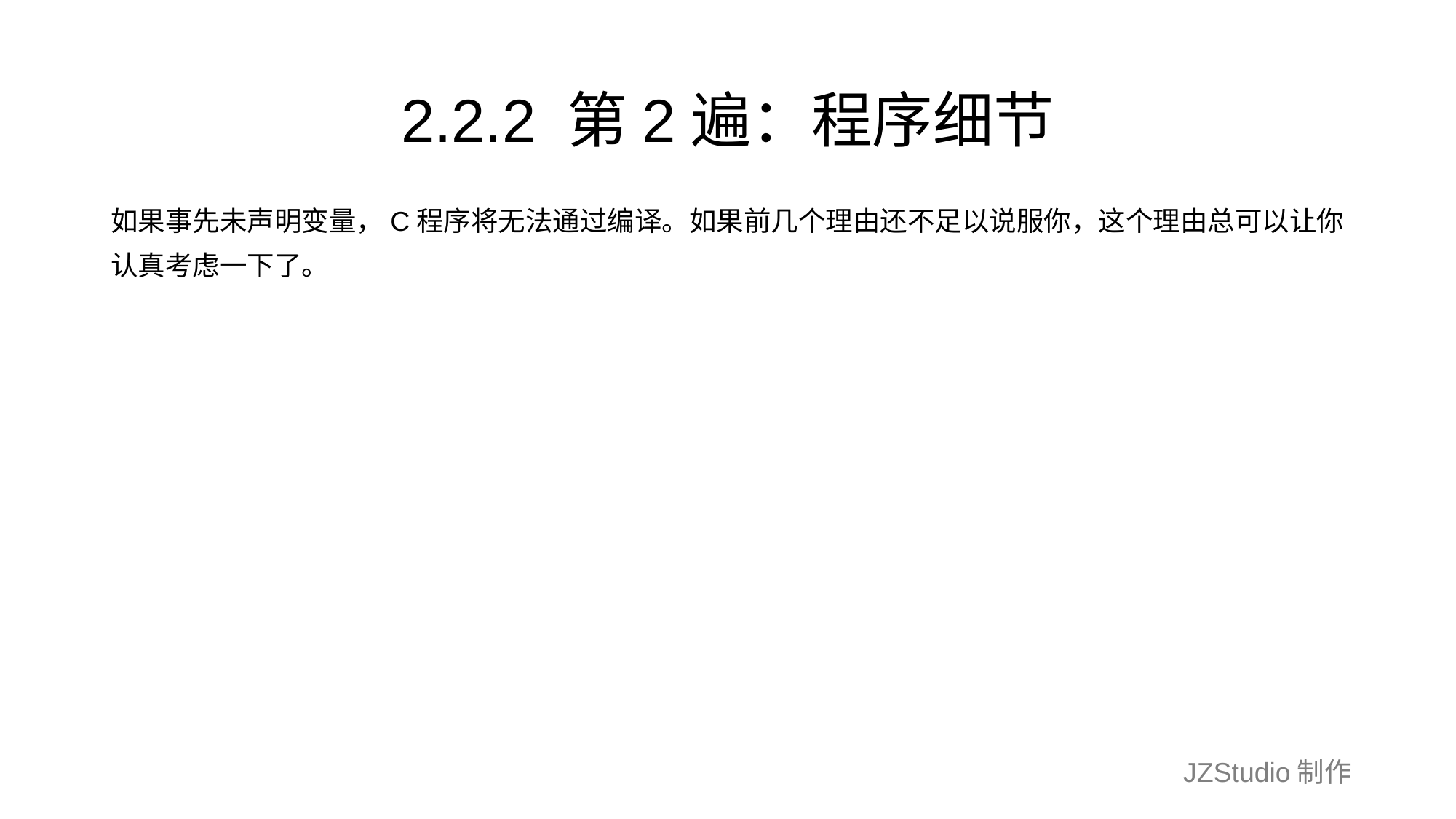

# 2.2.2 第2遍：程序细节
如果事先未声明变量，C程序将无法通过编译。如果前几个理由还不足以说服你，这个理由总可以让你
认真考虑一下了。